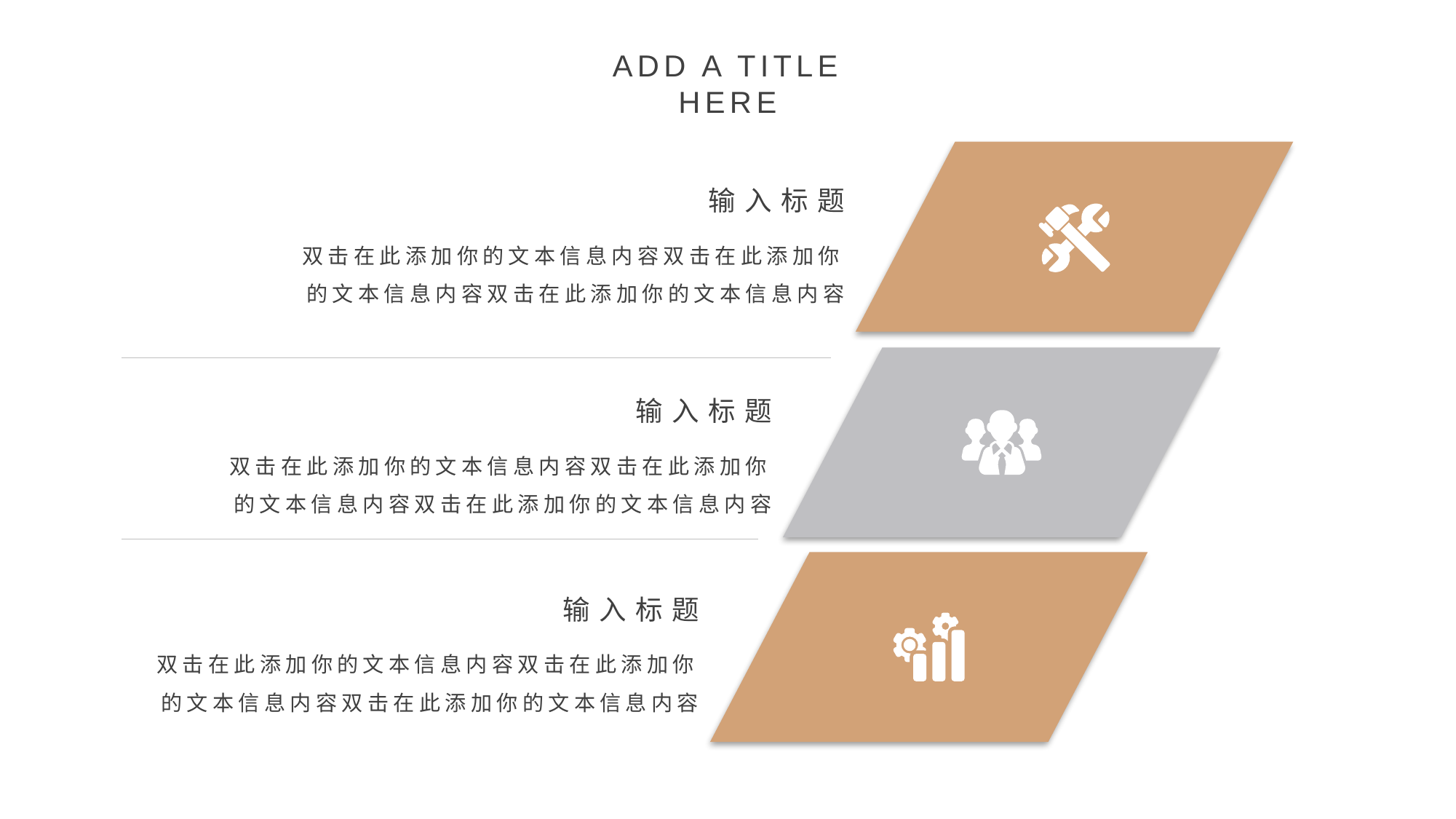

输入标题
双击在此添加你的文本信息内容双击在此添加你的文本信息内容双击在此添加你的文本信息内容

输入标题
双击在此添加你的文本信息内容双击在此添加你的文本信息内容双击在此添加你的文本信息内容

输入标题
双击在此添加你的文本信息内容双击在此添加你的文本信息内容双击在此添加你的文本信息内容